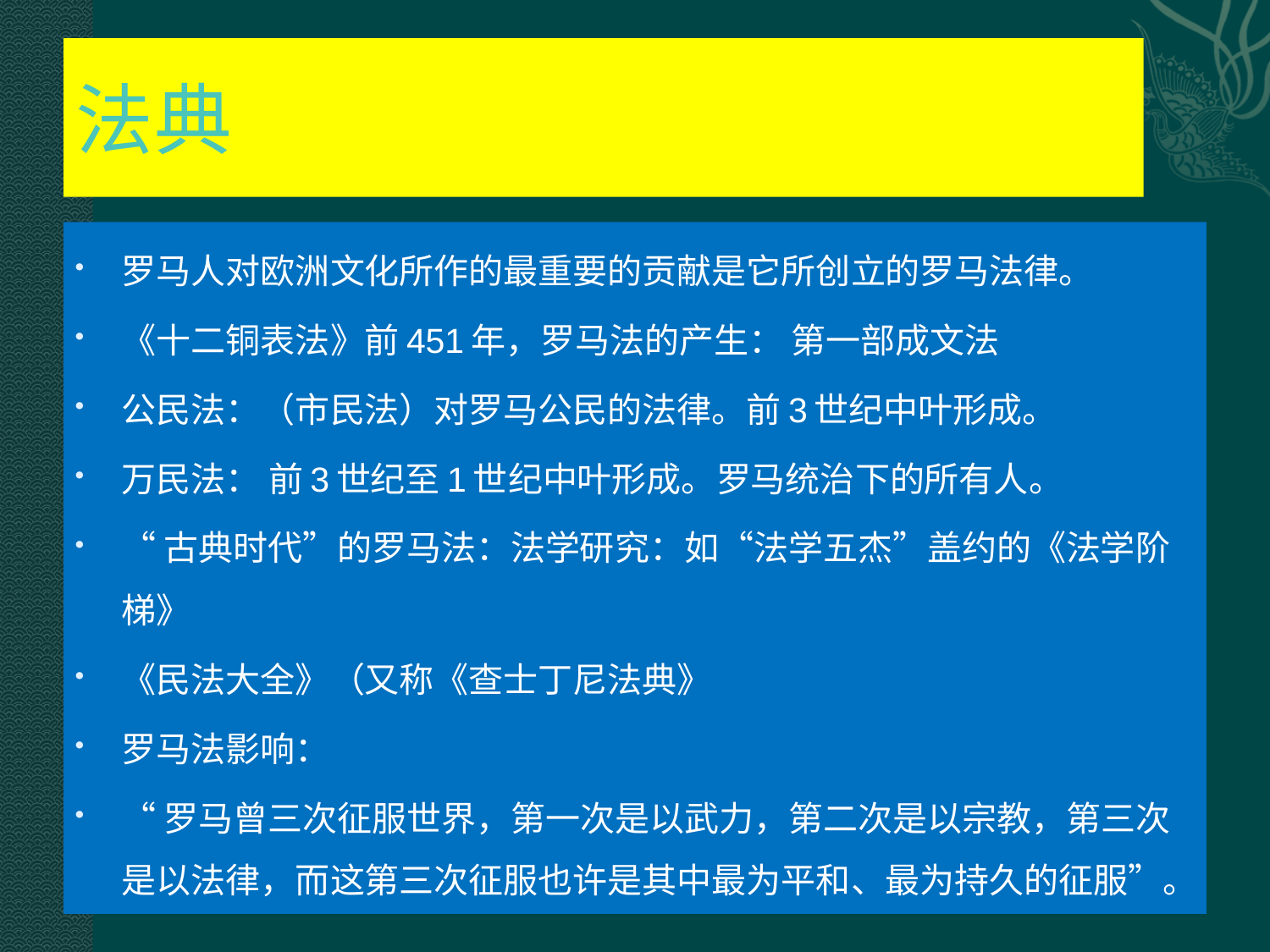

# 法典
罗马人对欧洲文化所作的最重要的贡献是它所创立的罗马法律。
《十二铜表法》前451年，罗马法的产生： 第一部成文法
公民法：（市民法）对罗马公民的法律。前3世纪中叶形成。
万民法： 前3世纪至1世纪中叶形成。罗马统治下的所有人。
“古典时代”的罗马法：法学研究：如“法学五杰”盖约的《法学阶梯》
《民法大全》（又称《查士丁尼法典》
罗马法影响：
“罗马曾三次征服世界，第一次是以武力，第二次是以宗教，第三次是以法律，而这第三次征服也许是其中最为平和、最为持久的征服”。